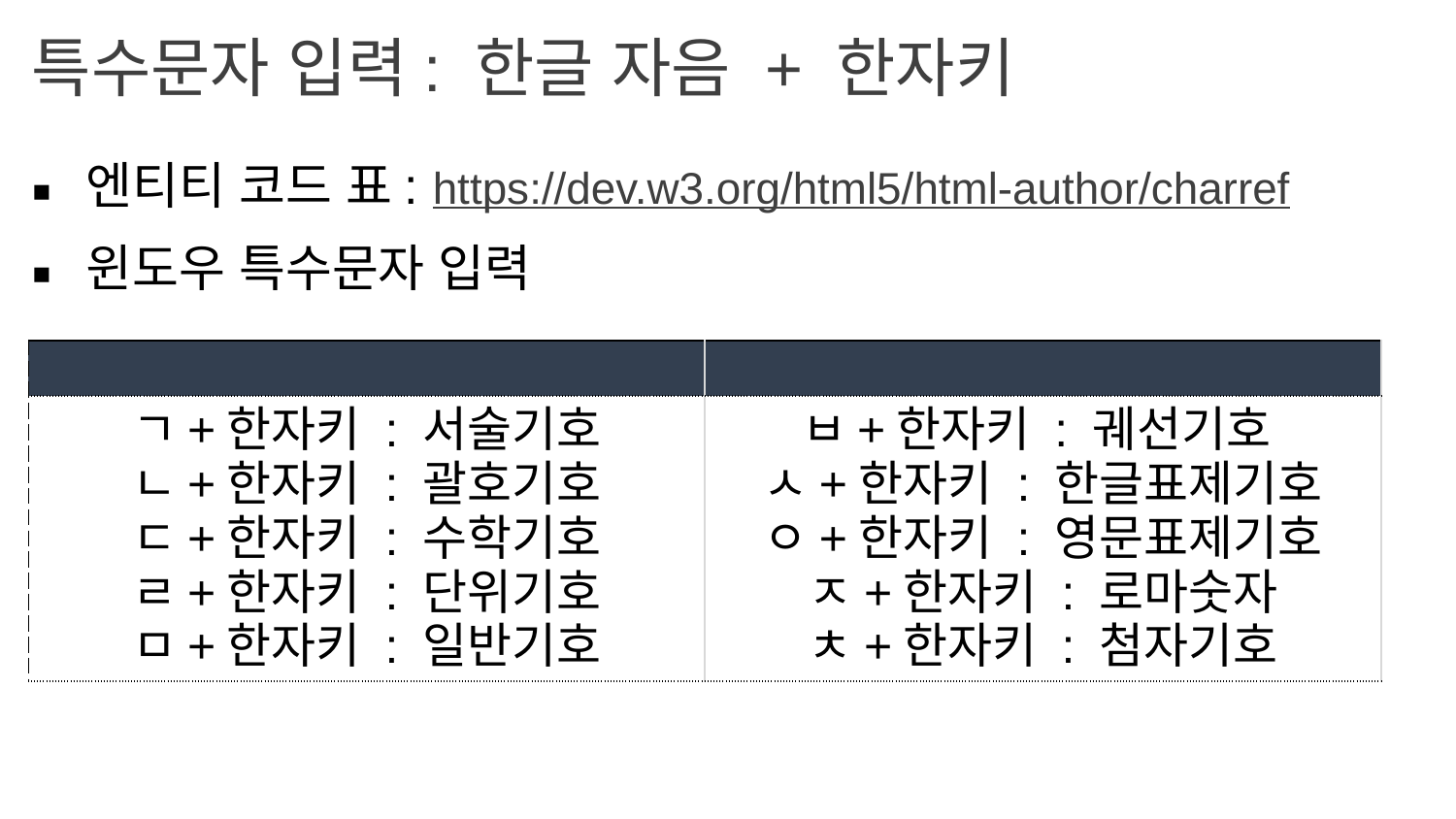

특수문자 입력: 한글 자음 + 한자키
엔티티 코드 표: https://dev.w3.org/html5/html-author/charref
윈도우 특수문자 입력
|  |  |
| --- | --- |
| ㄱ+한자키 : 서술기호 ㄴ+한자키 : 괄호기호 ㄷ+한자키 : 수학기호 ㄹ+한자키 : 단위기호 ㅁ+한자키 : 일반기호 | ㅂ+한자키 : 궤선기호 ㅅ+한자키 : 한글표제기호 ㅇ+한자키 : 영문표제기호 ㅈ+한자키 : 로마숫자 ㅊ+한자키 : 첨자기호 |